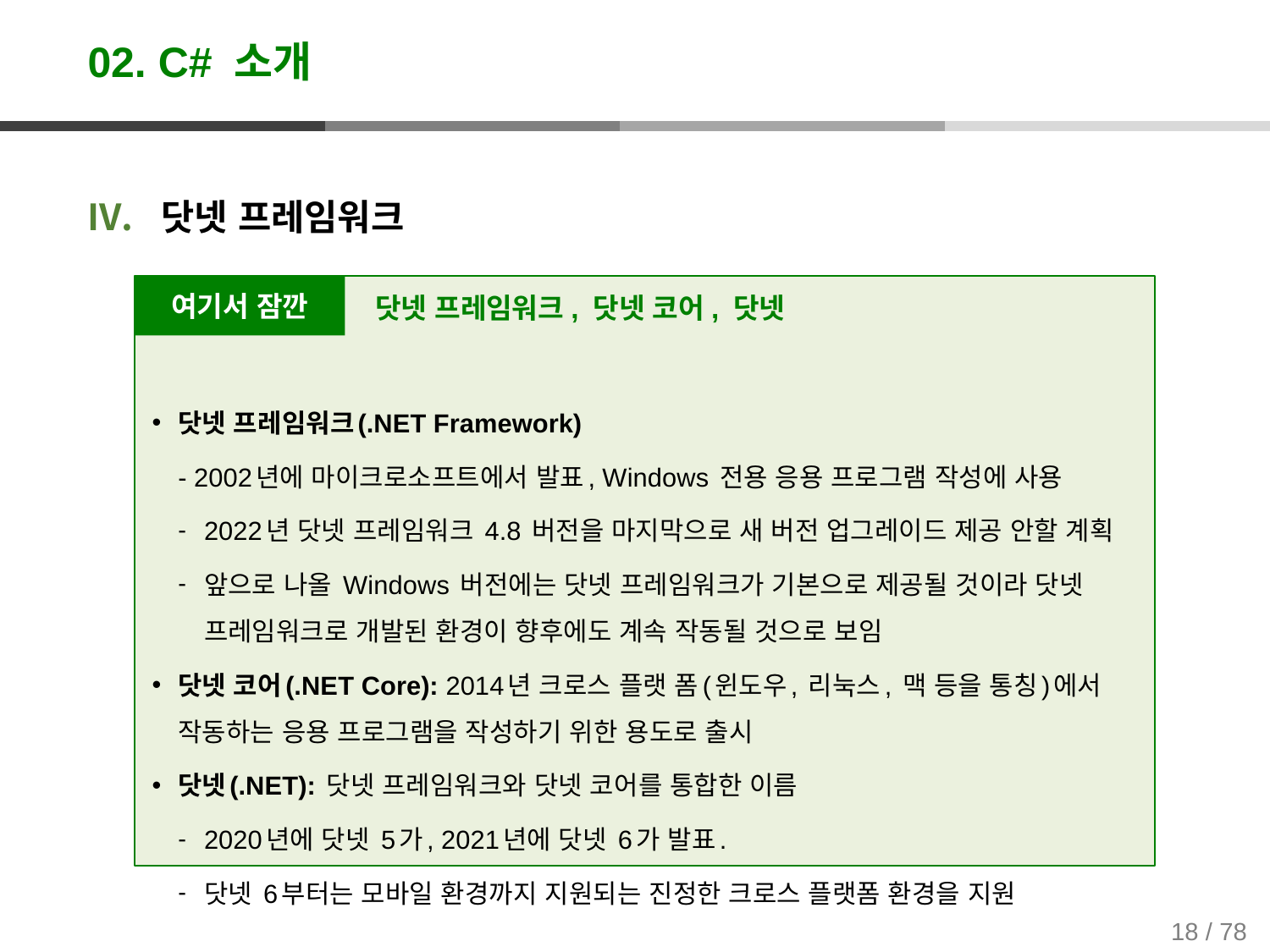

# 02. C# 소개
닷넷 프레임워크

닷넷 프레임워크(.NET Framework)
- 2002년에 마이크로소프트에서 발표, Windows 전용 응용 프로그램 작성에 사용
2022년 닷넷 프레임워크 4.8 버전을 마지막으로 새 버전 업그레이드 제공 안할 계획
앞으로 나올 Windows 버전에는 닷넷 프레임워크가 기본으로 제공될 것이라 닷넷 프레임워크로 개발된 환경이 향후에도 계속 작동될 것으로 보임
닷넷 코어(.NET Core): 2014년 크로스 플랫 폼(윈도우, 리눅스, 맥 등을 통칭)에서 작동하는 응용 프로그램을 작성하기 위한 용도로 출시
닷넷(.NET): 닷넷 프레임워크와 닷넷 코어를 통합한 이름
2020년에 닷넷 5가, 2021년에 닷넷 6가 발표.
닷넷 6부터는 모바일 환경까지 지원되는 진정한 크로스 플랫폼 환경을 지원
여기서 잠깐

닷넷 프레임워크, 닷넷 코어, 닷넷